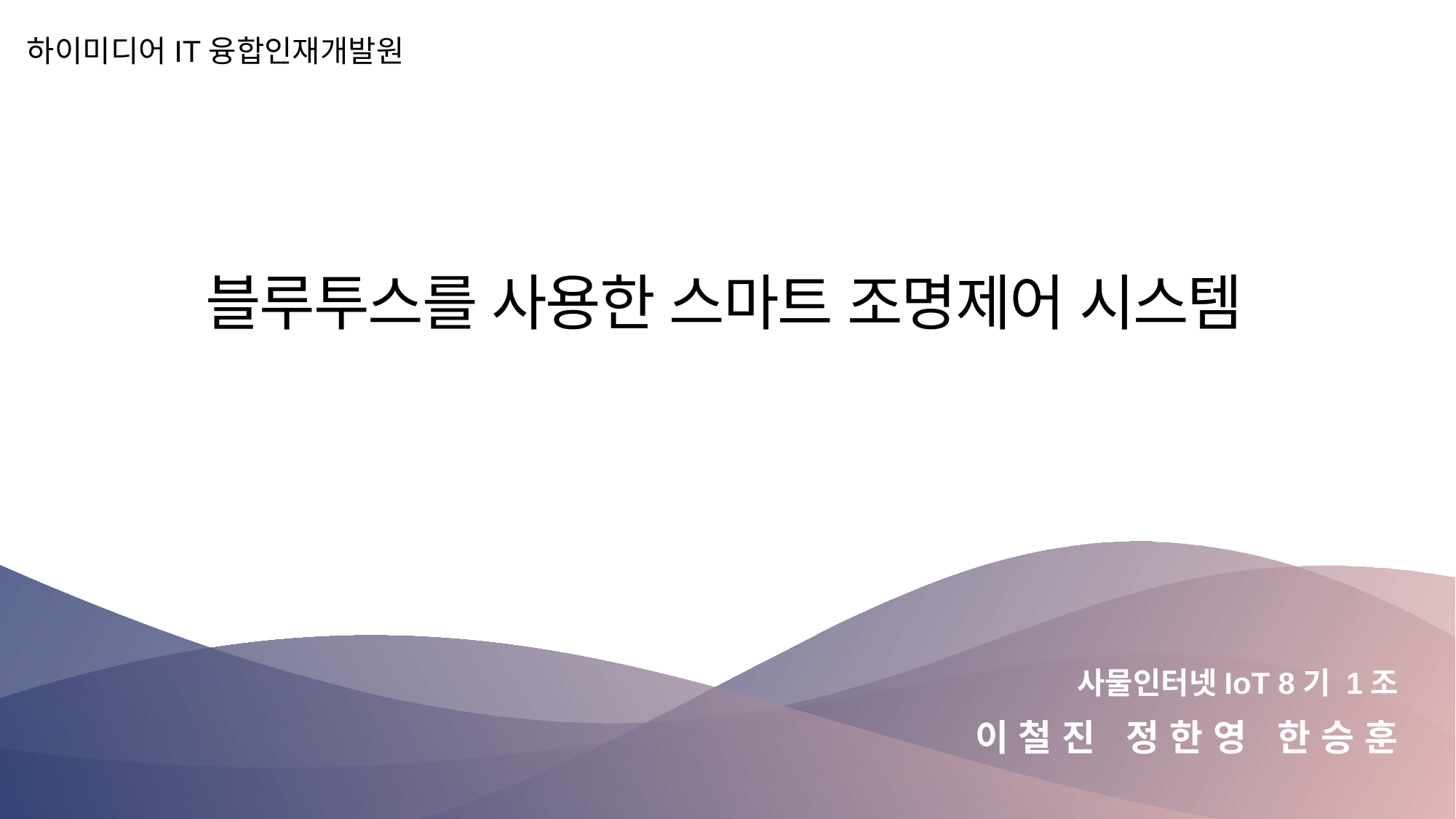

하이미디어IT융합인재개발원
블루투스를 사용한 스마트 조명제어 시스템

사물인터넷IoT 8기 1조

이 철 진   정 한 영   한 승 훈